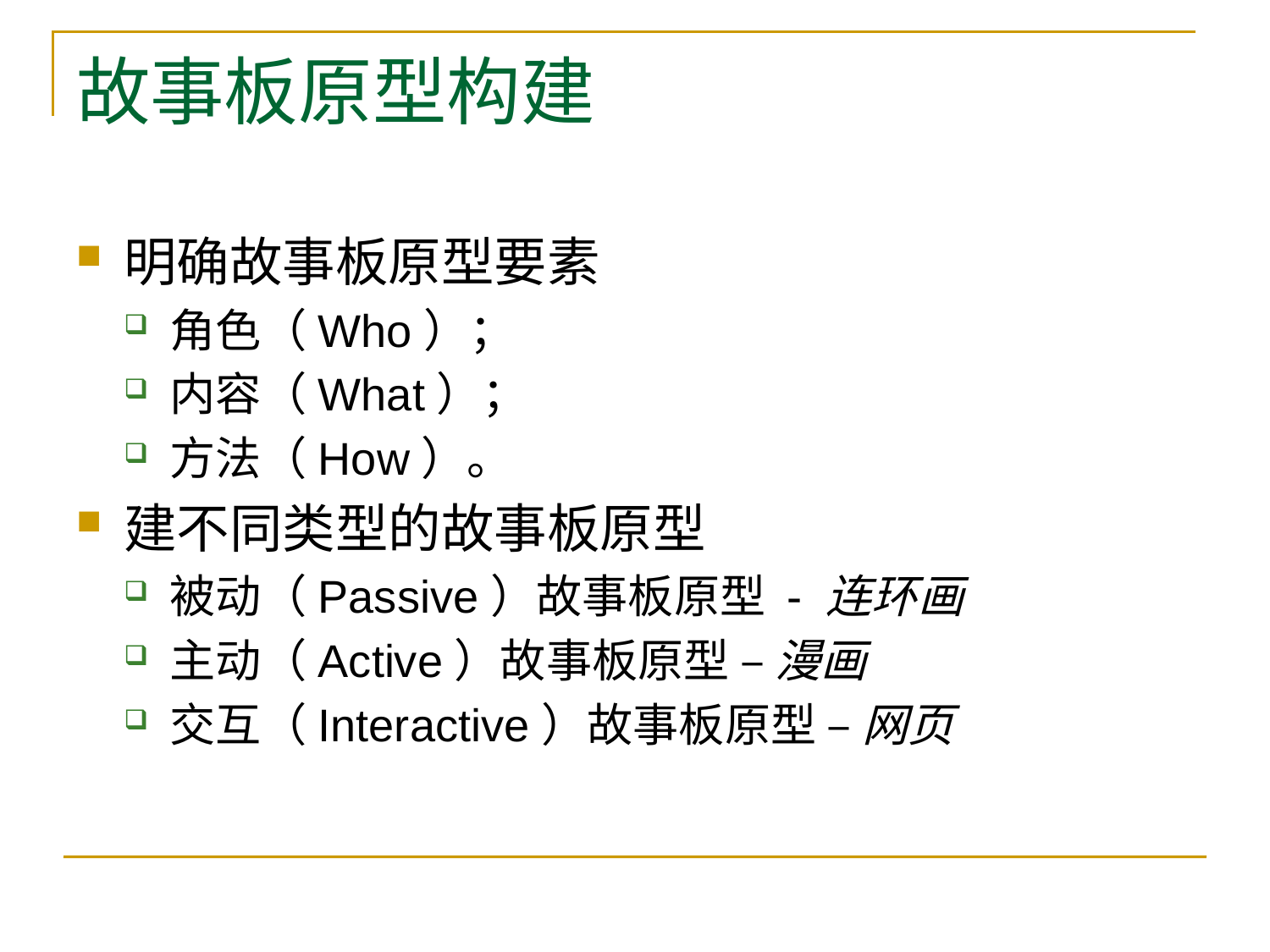

# 故事板原型构建
明确故事板原型要素
角色（Who）；
内容（What）；
方法（How）。
建不同类型的故事板原型
被动（Passive）故事板原型 - 连环画
主动（Active）故事板原型 – 漫画
交互（Interactive）故事板原型 – 网页